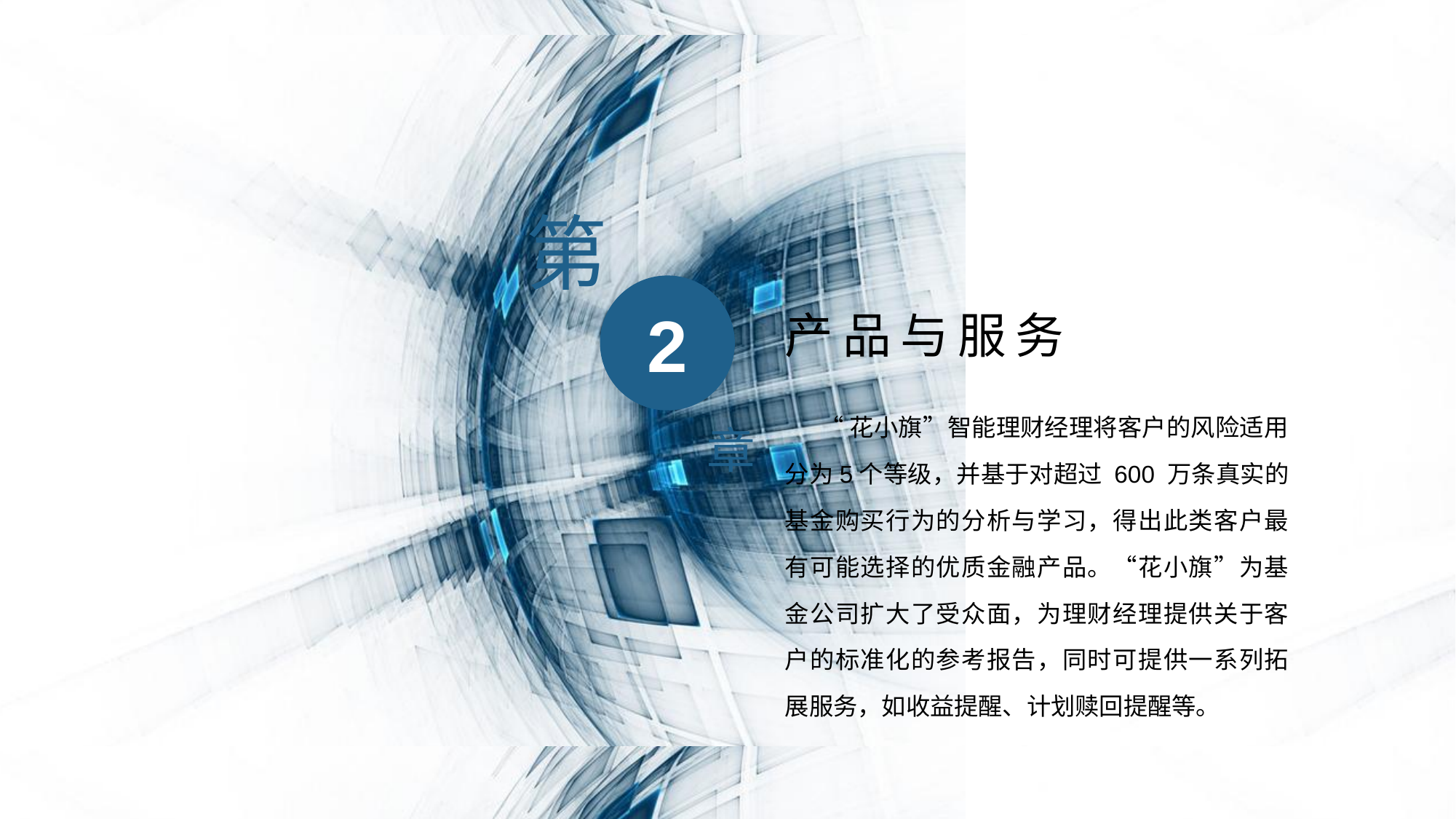

第
产品与服务
2
章
      “花小旗”智能理财经理将客户的风险适用分为5个等级，并基于对超过 600 万条真实的基金购买行为的分析与学习，得出此类客户最有可能选择的优质金融产品。“花小旗”为基金公司扩大了受众面，为理财经理提供关于客户的标准化的参考报告，同时可提供一系列拓展服务，如收益提醒、计划赎回提醒等。